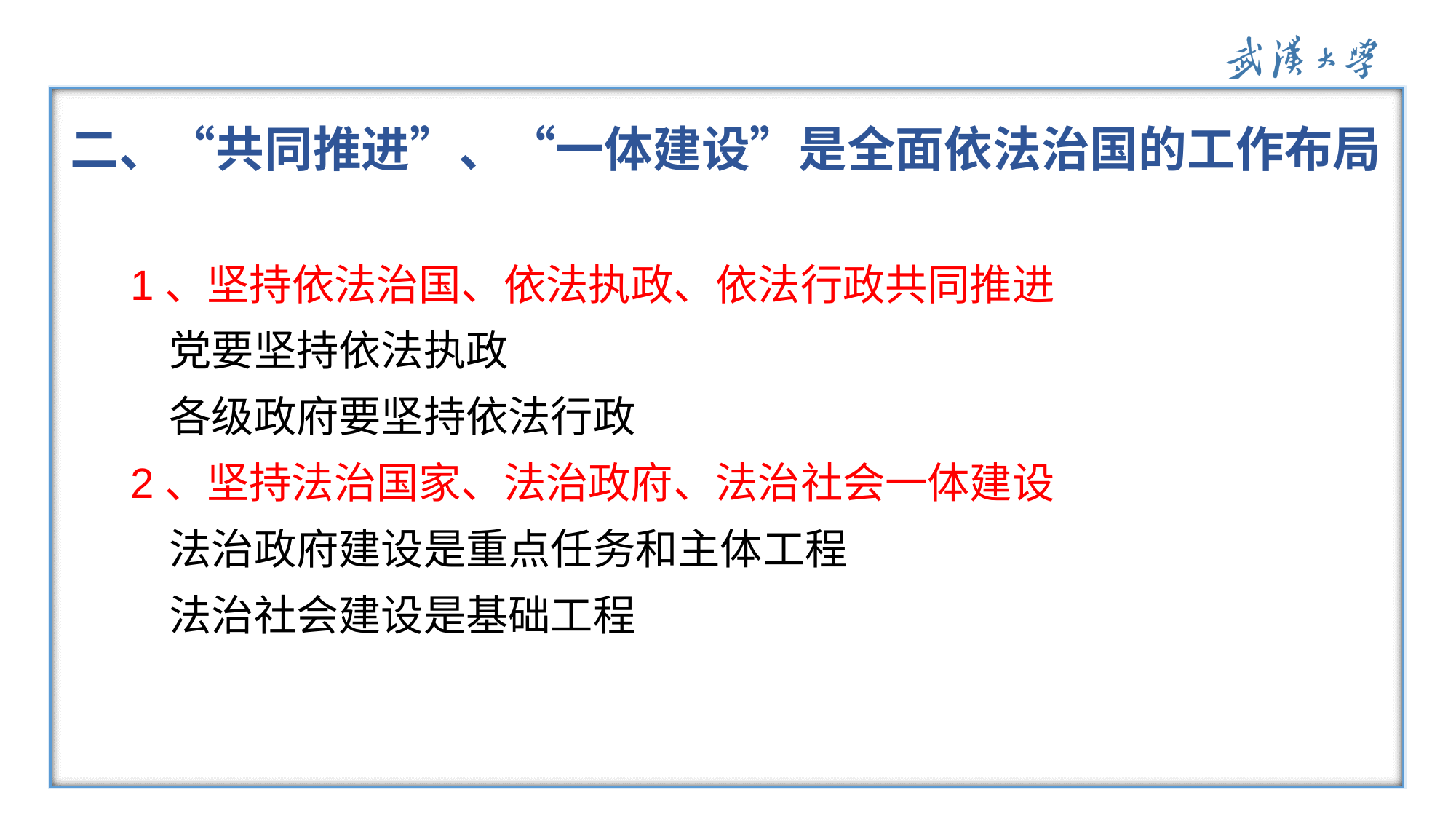

二、“共同推进”、“一体建设”是全面依法治国的工作布局

    1、坚持依法治国、依法执政、依法行政共同推进
        党要坚持依法执政
        各级政府要坚持依法行政
    2、坚持法治国家、法治政府、法治社会一体建设
        法治政府建设是重点任务和主体工程
        法治社会建设是基础工程